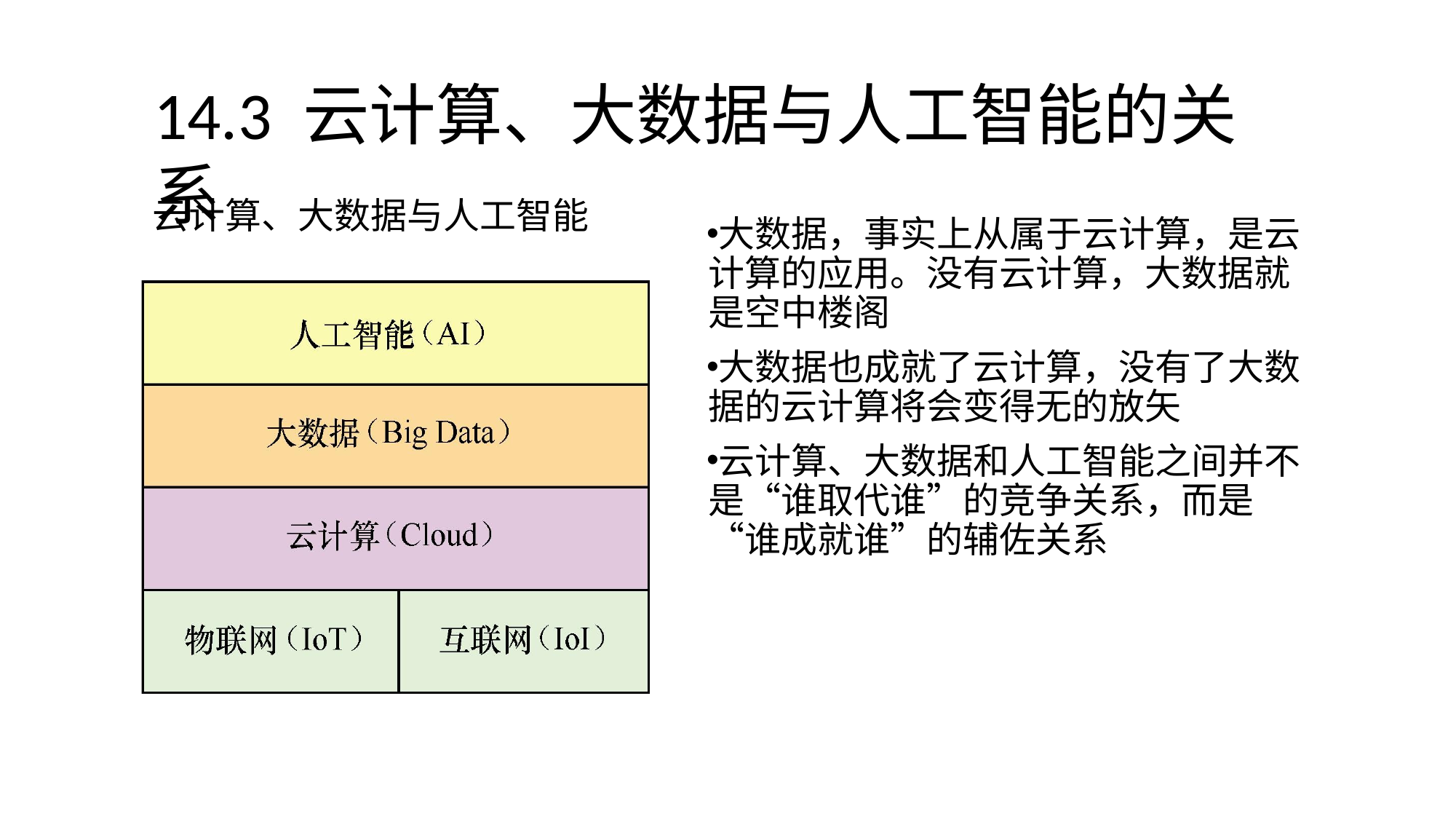

# 14.3	云计算、大数据与人工智能的关系
云计算、大数据与人工智能
大数据，事实上从属于云计算，是云 计算的应用。没有云计算，大数据就 是空中楼阁
大数据也成就了云计算，没有了大数 据的云计算将会变得无的放矢
云计算、大数据和人工智能之间并不 是“谁取代谁”的竞争关系，而是 “谁成就谁”的辅佐关系